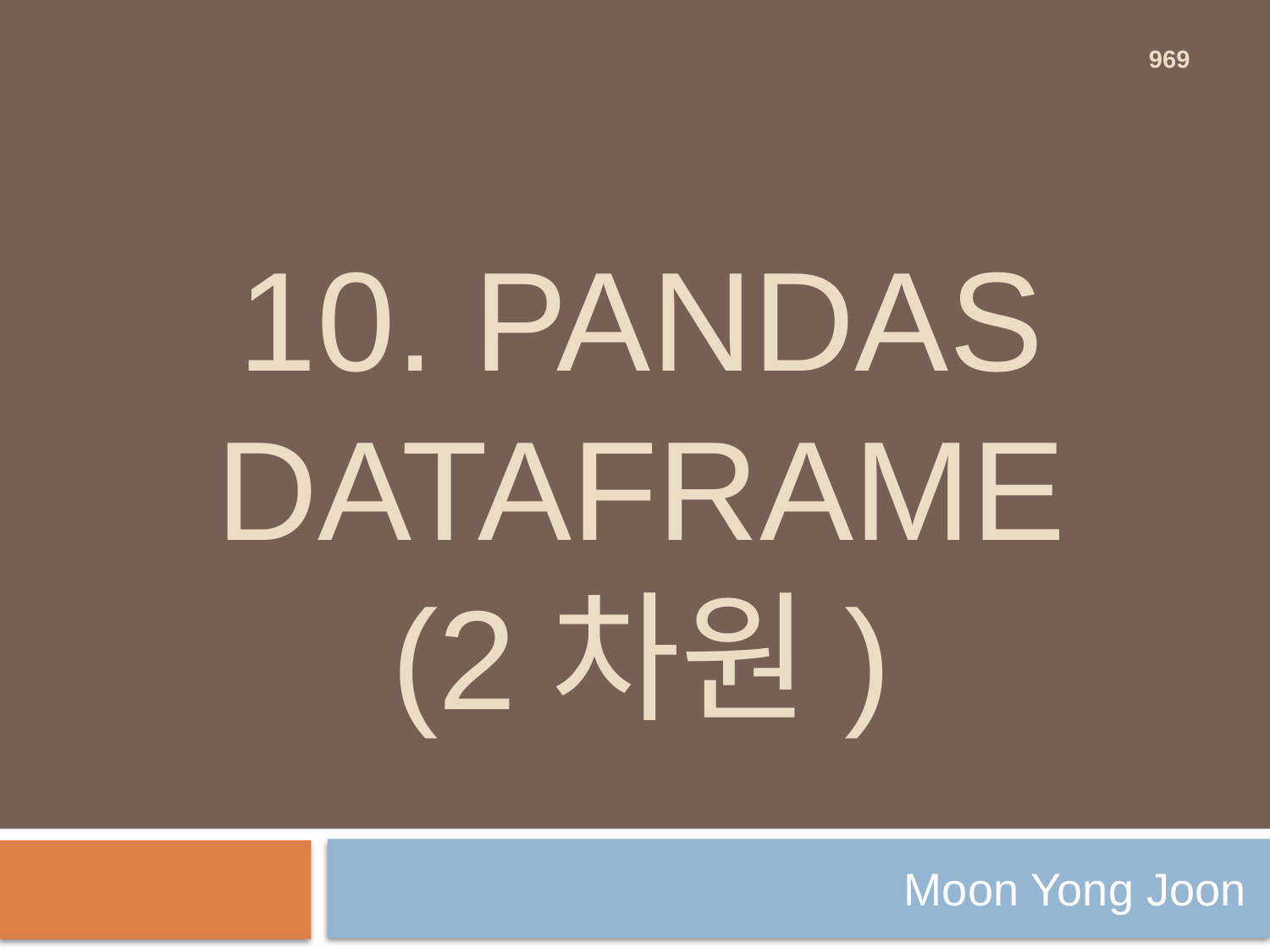

969
# 10. Pandas DataFrame (2차원)
Moon Yong Joon